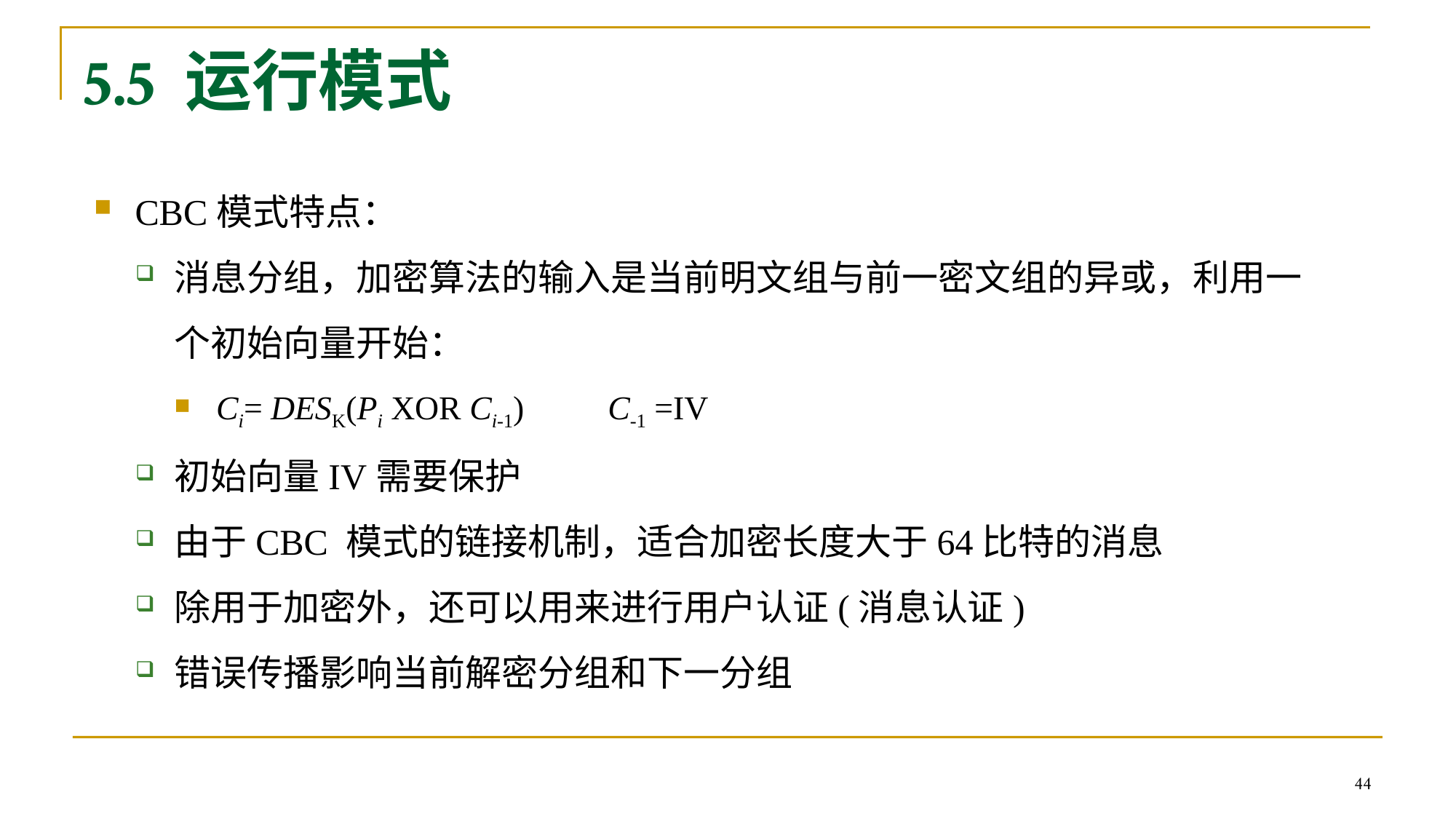

# 5.5 运行模式
CBC模式特点：
消息分组，加密算法的输入是当前明文组与前一密文组的异或，利用一个初始向量开始：
Ci= DESK(Pi XOR Ci-1)          C-1 =IV
初始向量IV需要保护
由于CBC 模式的链接机制，适合加密长度大于64比特的消息
除用于加密外，还可以用来进行用户认证(消息认证)
错误传播影响当前解密分组和下一分组
44